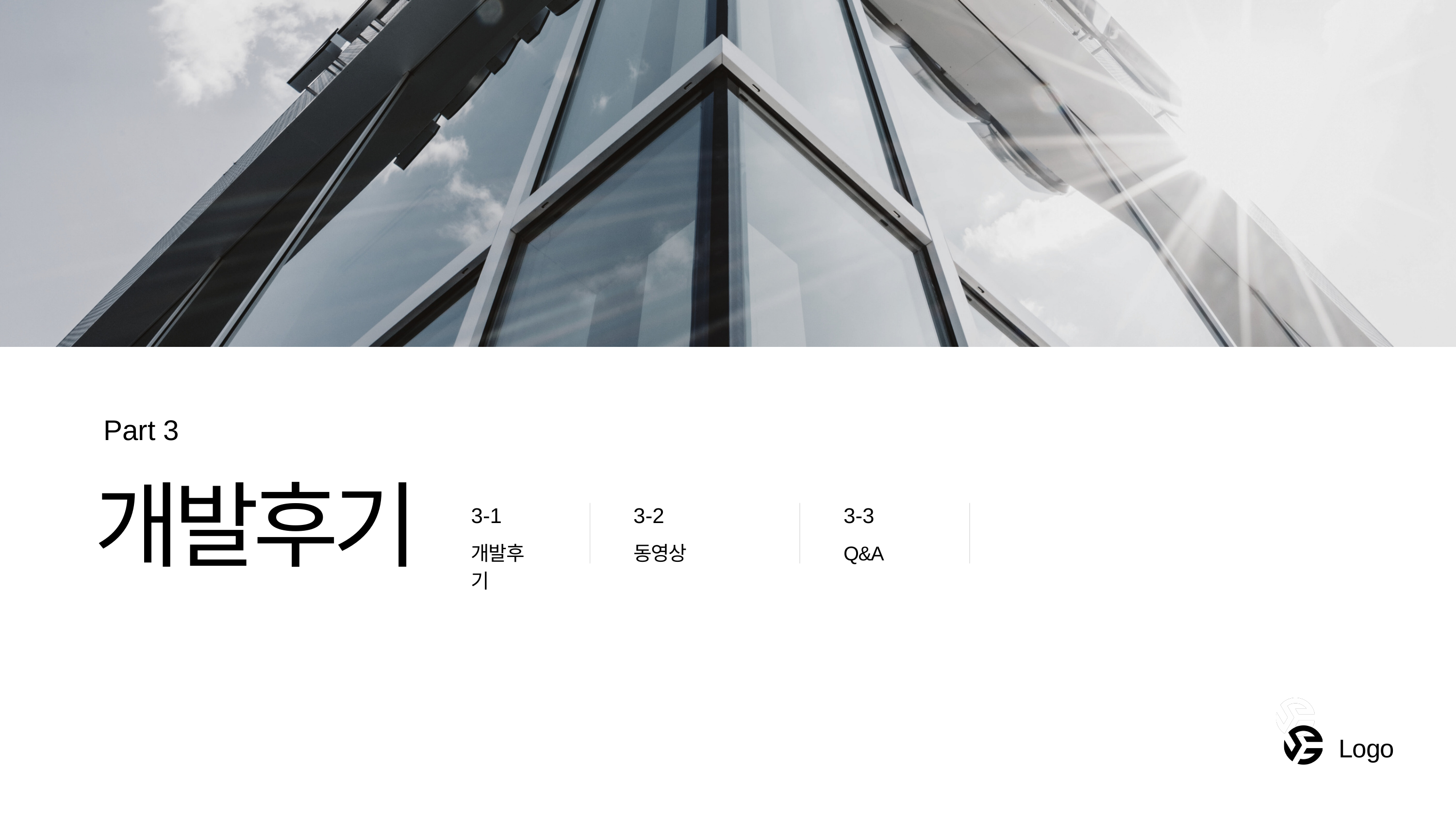

Part 3
개발후기
3-1
3-2
3-3

개발후기
동영상
Q&A

Logo

Logo